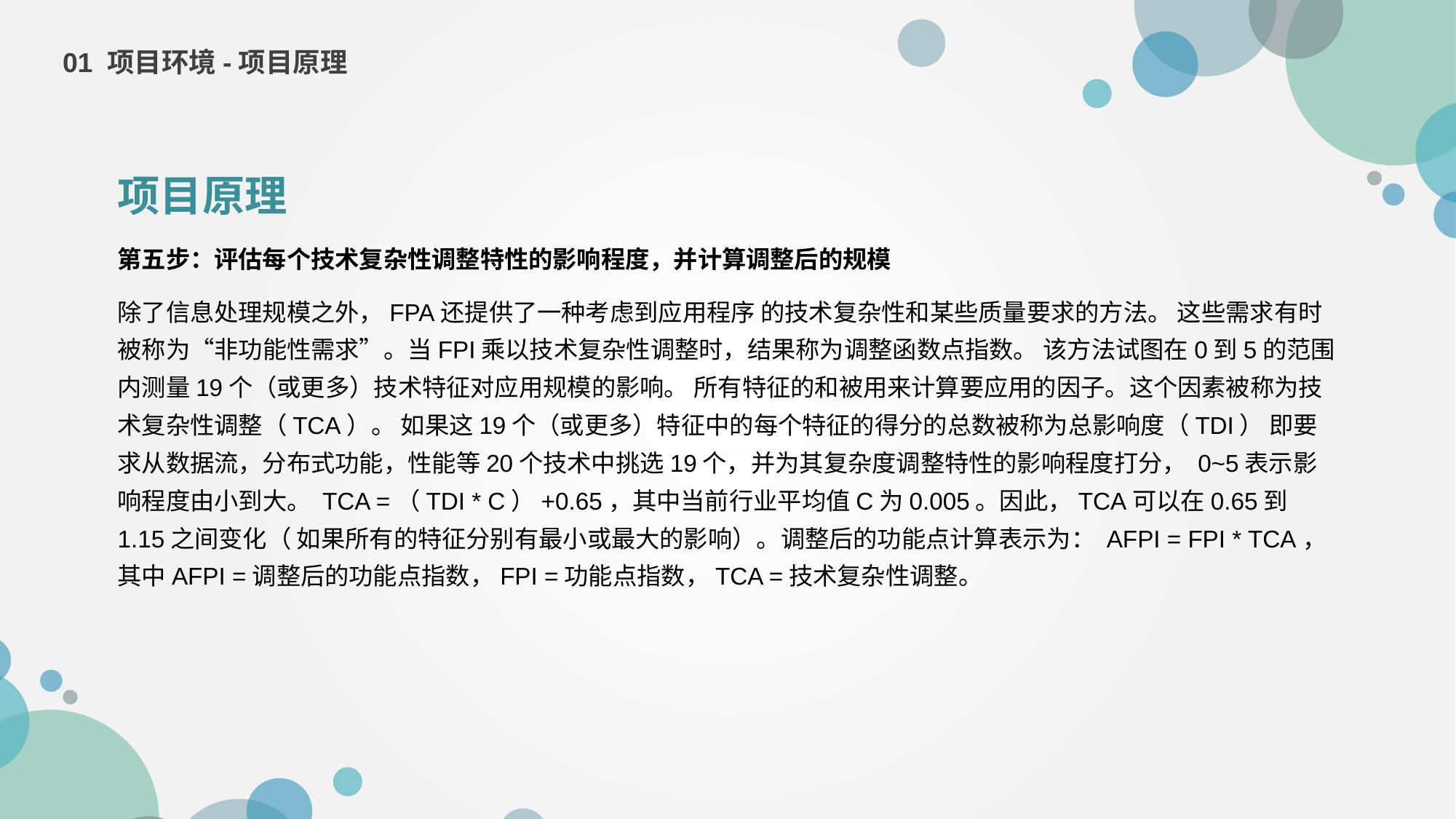

01 项目环境-项目原理
项目原理
第五步：评估每个技术复杂性调整特性的影响程度，并计算调整后的规模
除了信息处理规模之外，FPA还提供了一种考虑到应用程序 的技术复杂性和某些质量要求的方法。 这些需求有时被称为“非功能性需求”。当FPI乘以技术复杂性调整时，结果称为调整函数点指数。 该方法试图在0到5的范围内测量19个（或更多）技术特征对应用规模的影响。 所有特征的和被用来计算要应用的因子。这个因素被称为技术复杂性调整（TCA）。 如果这19个（或更多）特征中的每个特征的得分的总数被称为总影响度（TDI） 即要求从数据流，分布式功能，性能等20个技术中挑选19个，并为其复杂度调整特性的影响程度打分， 0~5表示影响程度由小到大。 TCA =（TDI * C）+0.65，其中当前行业平均值C为0.005。因此，TCA可以在0.65到1.15之间变化（ 如果所有的特征分别有最小或最大的影响）。调整后的功能点计算表示为： AFPI = FPI * TCA， 其中AFPI =调整后的功能点指数，FPI =功能点指数，TCA =技术复杂性调整。